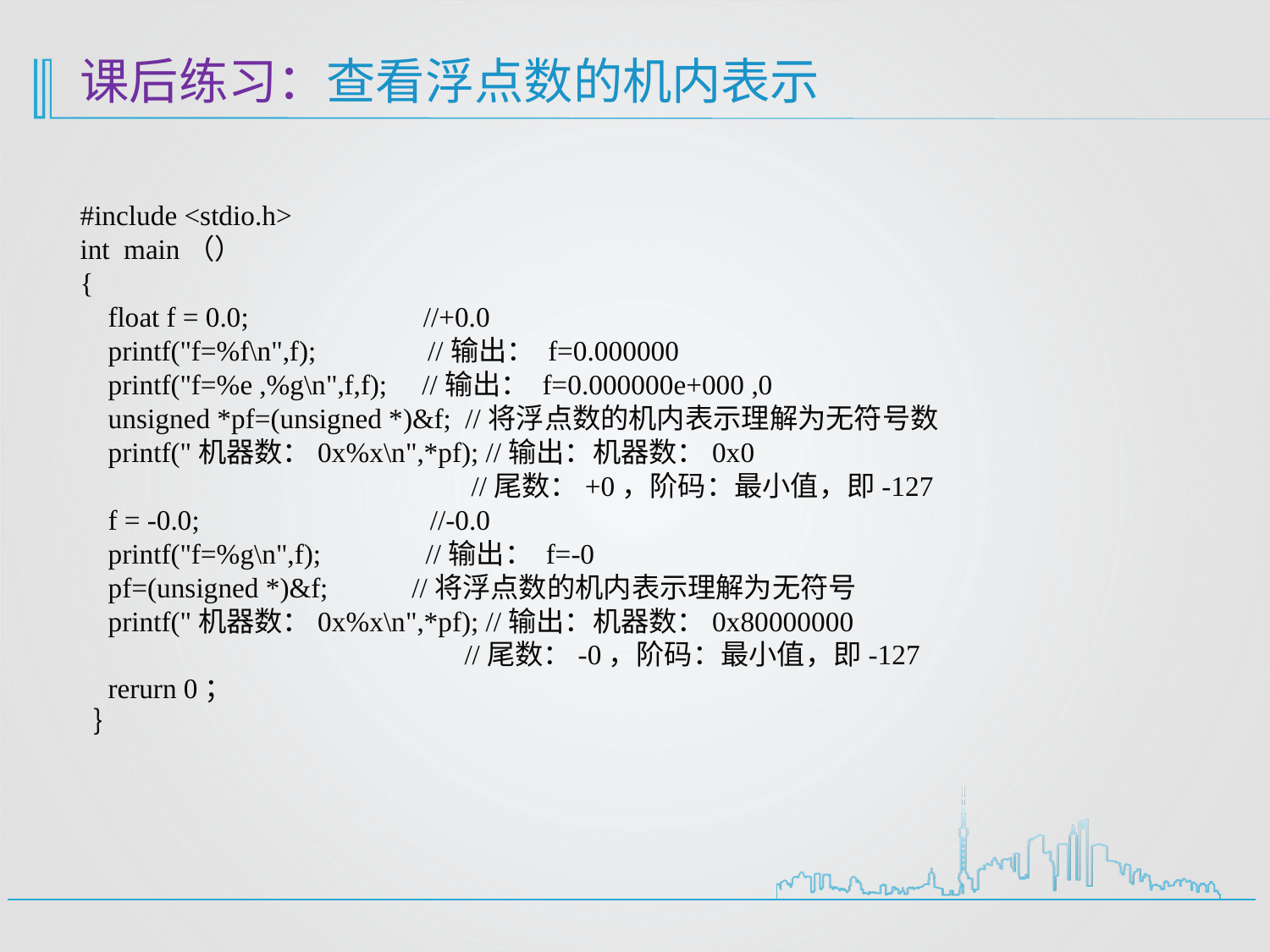

# 课后练习：查看浮点数的机内表示

#include <stdio.h>
int  main（）
{
    float f = 0.0;                         //+0.0
    printf("f=%f\n",f);                //输出： f=0.000000
    printf("f=%e ,%g\n",f,f);     //输出： f=0.000000e+000 ,0
    unsigned *pf=(unsigned *)&f;  //将浮点数的机内表示理解为无符号数
    printf("机器数：0x%x\n",*pf); //输出：机器数：0x0
                                                        //尾数：+0，阶码：最小值，即-127
    f = -0.0;                                 //-0.0
    printf("f=%g\n",f);               //输出： f=-0
    pf=(unsigned *)&f;            //将浮点数的机内表示理解为无符号
    printf("机器数：0x%x\n",*pf); //输出：机器数：0x80000000
                                                       //尾数：-0，阶码：最小值，即-127
    rerurn 0；
 ｝